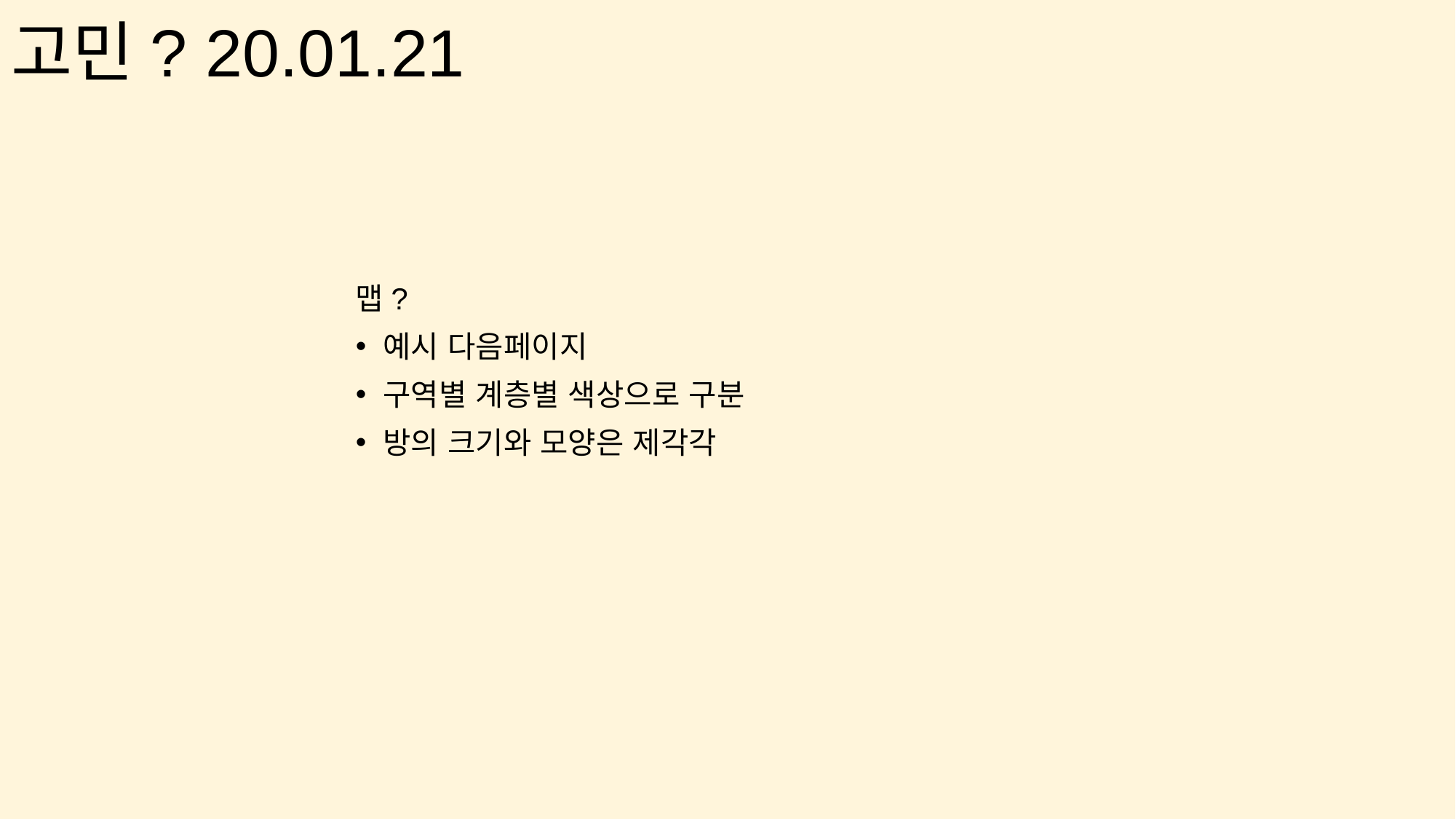

# 고민? 20.01.21
맵?
예시 다음페이지
구역별 계층별 색상으로 구분
방의 크기와 모양은 제각각